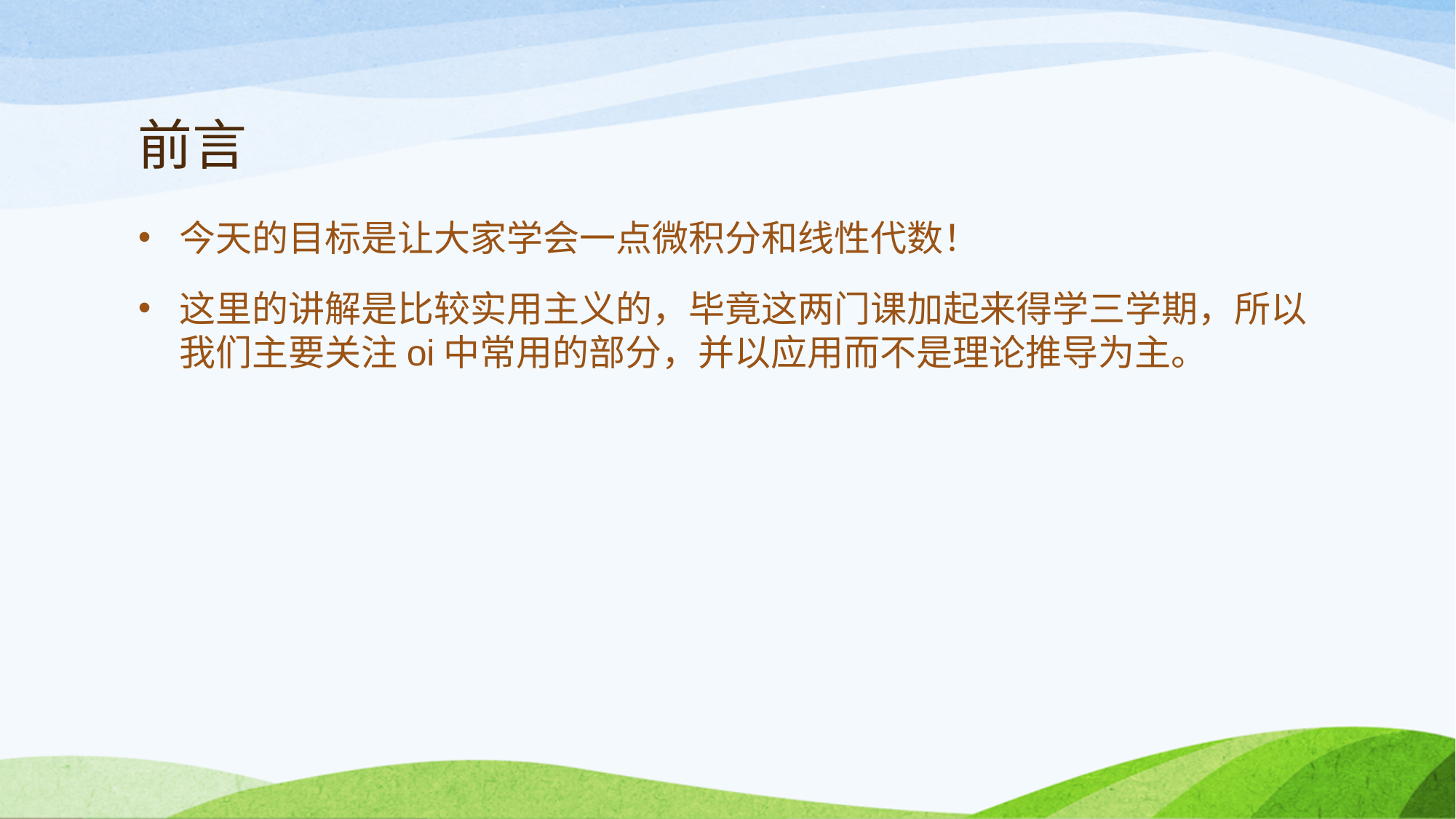

# 前言
今天的目标是让大家学会一点微积分和线性代数！
这里的讲解是比较实用主义的，毕竟这两门课加起来得学三学期，所以我们主要关注oi中常用的部分，并以应用而不是理论推导为主。